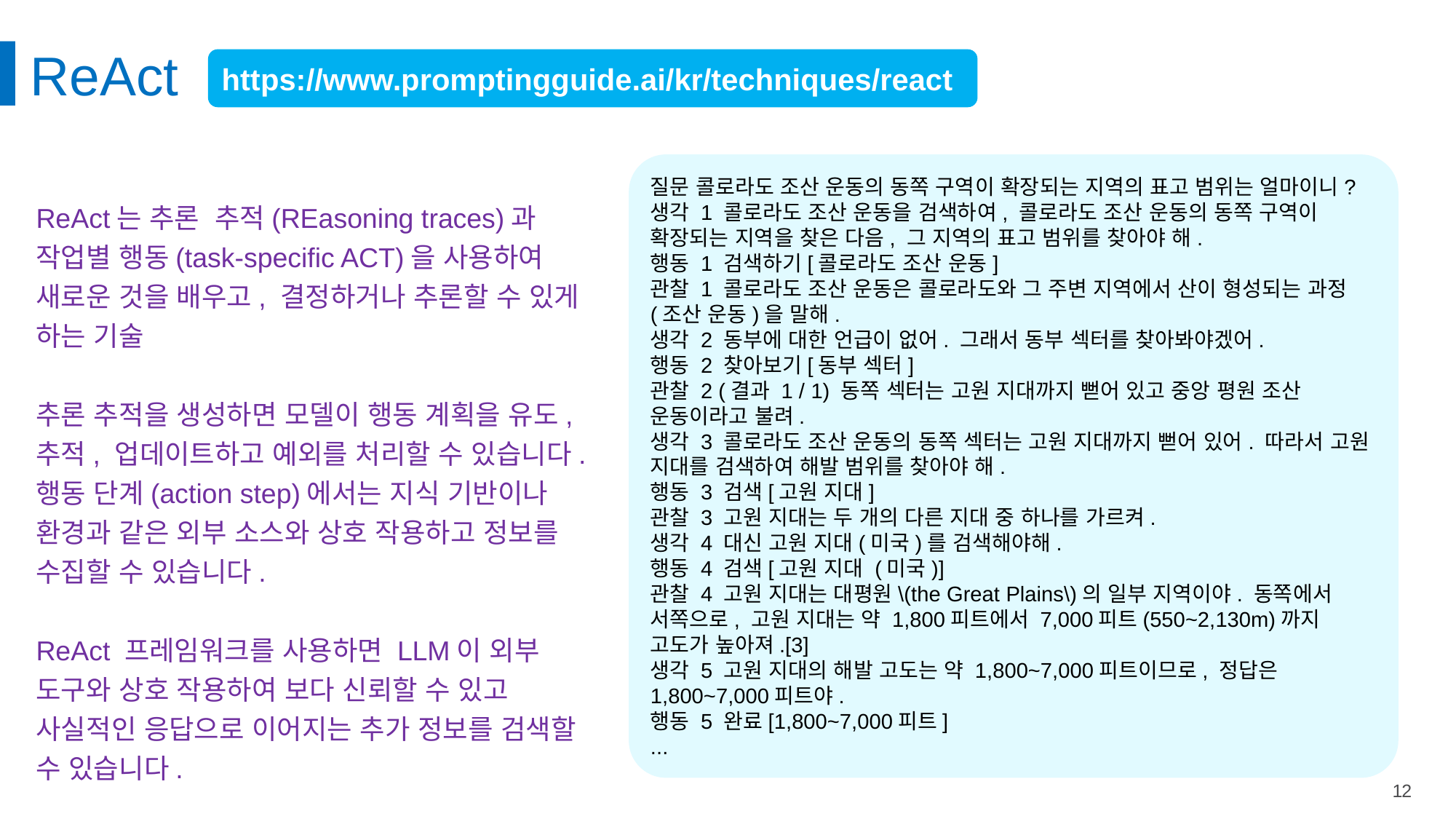

ReAct
https://www.promptingguide.ai/kr/techniques/react
질문 콜로라도 조산 운동의 동쪽 구역이 확장되는 지역의 표고 범위는 얼마이니?
생각 1 콜로라도 조산 운동을 검색하여, 콜로라도 조산 운동의 동쪽 구역이 확장되는 지역을 찾은 다음, 그 지역의 표고 범위를 찾아야 해.
행동 1 검색하기[콜로라도 조산 운동]
관찰 1 콜로라도 조산 운동은 콜로라도와 그 주변 지역에서 산이 형성되는 과정(조산 운동)을 말해.
생각 2 동부에 대한 언급이 없어. 그래서 동부 섹터를 찾아봐야겠어.
행동 2 찾아보기[동부 섹터]
관찰 2 (결과 1 / 1) 동쪽 섹터는 고원 지대까지 뻗어 있고 중앙 평원 조산 운동이라고 불려.
생각 3 콜로라도 조산 운동의 동쪽 섹터는 고원 지대까지 뻗어 있어. 따라서 고원 지대를 검색하여 해발 범위를 찾아야 해.
행동 3 검색[고원 지대]
관찰 3 고원 지대는 두 개의 다른 지대 중 하나를 가르켜.
생각 4 대신 고원 지대(미국)를 검색해야해.
행동 4 검색[고원 지대 (미국)]
관찰 4 고원 지대는 대평원\(the Great Plains\)의 일부 지역이야. 동쪽에서 서쪽으로, 고원 지대는 약 1,800피트에서 7,000피트(550~2,130m)까지 고도가 높아져.[3]
생각 5 고원 지대의 해발 고도는 약 1,800~7,000피트이므로, 정답은 1,800~7,000피트야.
행동 5 완료[1,800~7,000피트]
...
ReAct는 추론  추적(REasoning traces)과 작업별 행동(task-specific ACT)을 사용하여 새로운 것을 배우고, 결정하거나 추론할 수 있게 하는 기술

추론 추적을 생성하면 모델이 행동 계획을 유도,   추적, 업데이트하고 예외를 처리할 수 있습니다.
행동 단계(action step)에서는 지식 기반이나 환경과 같은 외부 소스와 상호 작용하고 정보를 수집할 수 있습니다.

ReAct 프레임워크를 사용하면 LLM이 외부 도구와 상호 작용하여 보다 신뢰할 수 있고 사실적인 응답으로 이어지는 추가 정보를 검색할 수 있습니다.